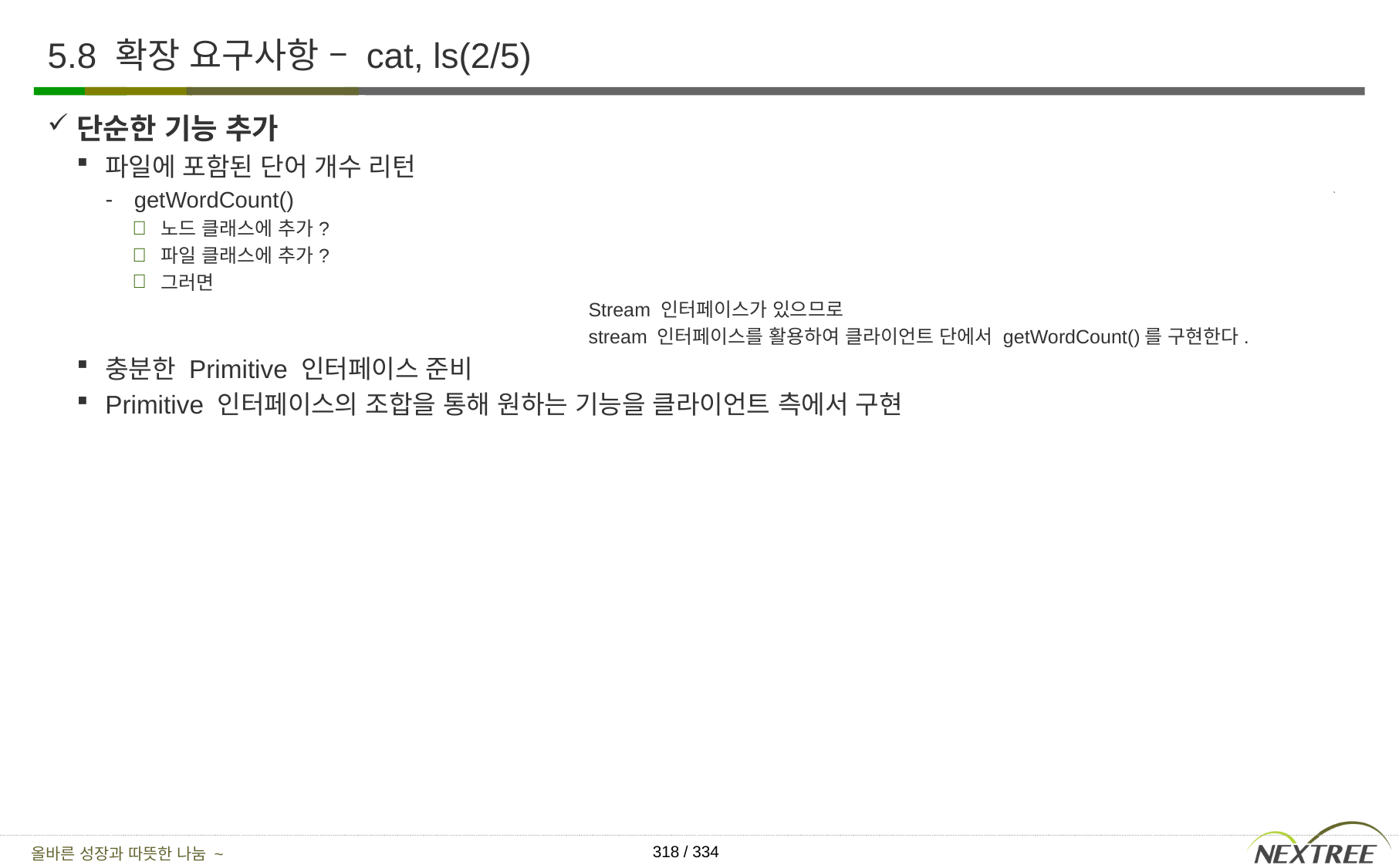

# 5.8 확장 요구사항 – cat, ls(2/5)
단순한 기능 추가
파일에 포함된 단어 개수 리턴
getWordCount()
노드 클래스에 추가?
파일 클래스에 추가?
그러면
Stream 인터페이스가 있으므로
stream 인터페이스를 활용하여 클라이언트 단에서 getWordCount()를 구현한다.
충분한 Primitive 인터페이스 준비
Primitive 인터페이스의 조합을 통해 원하는 기능을 클라이언트 측에서 구현